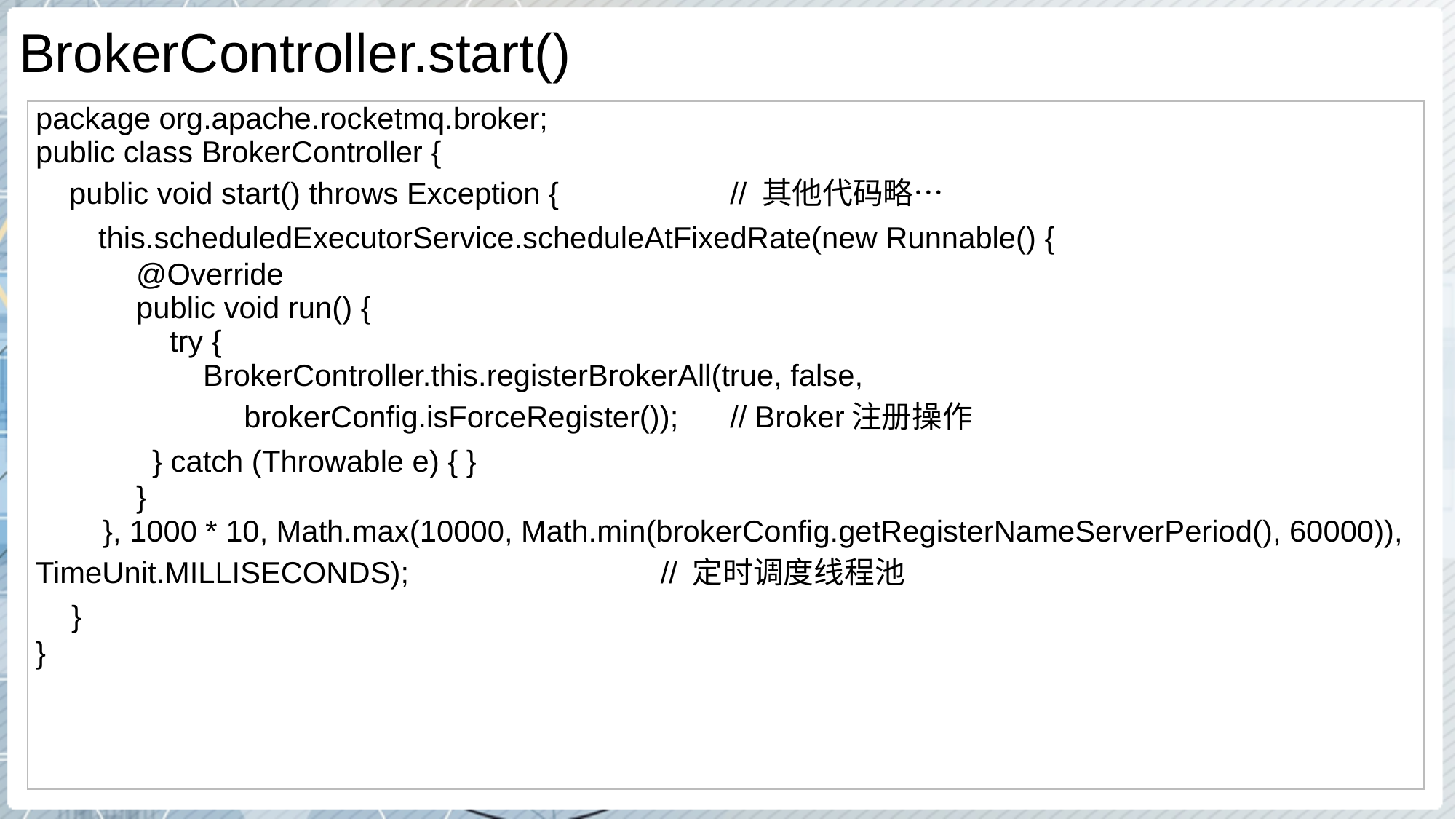

# BrokerController.start()
| package org.apache.rocketmq.broker; public class BrokerController { public void start() throws Exception { // 其他代码略… this.scheduledExecutorService.scheduleAtFixedRate(new Runnable() { @Override public void run() { try { BrokerController.this.registerBrokerAll(true, false, brokerConfig.isForceRegister()); // Broker注册操作 } catch (Throwable e) { } } }, 1000 \* 10, Math.max(10000, Math.min(brokerConfig.getRegisterNameServerPeriod(), 60000)), TimeUnit.MILLISECONDS); // 定时调度线程池 } } |
| --- |